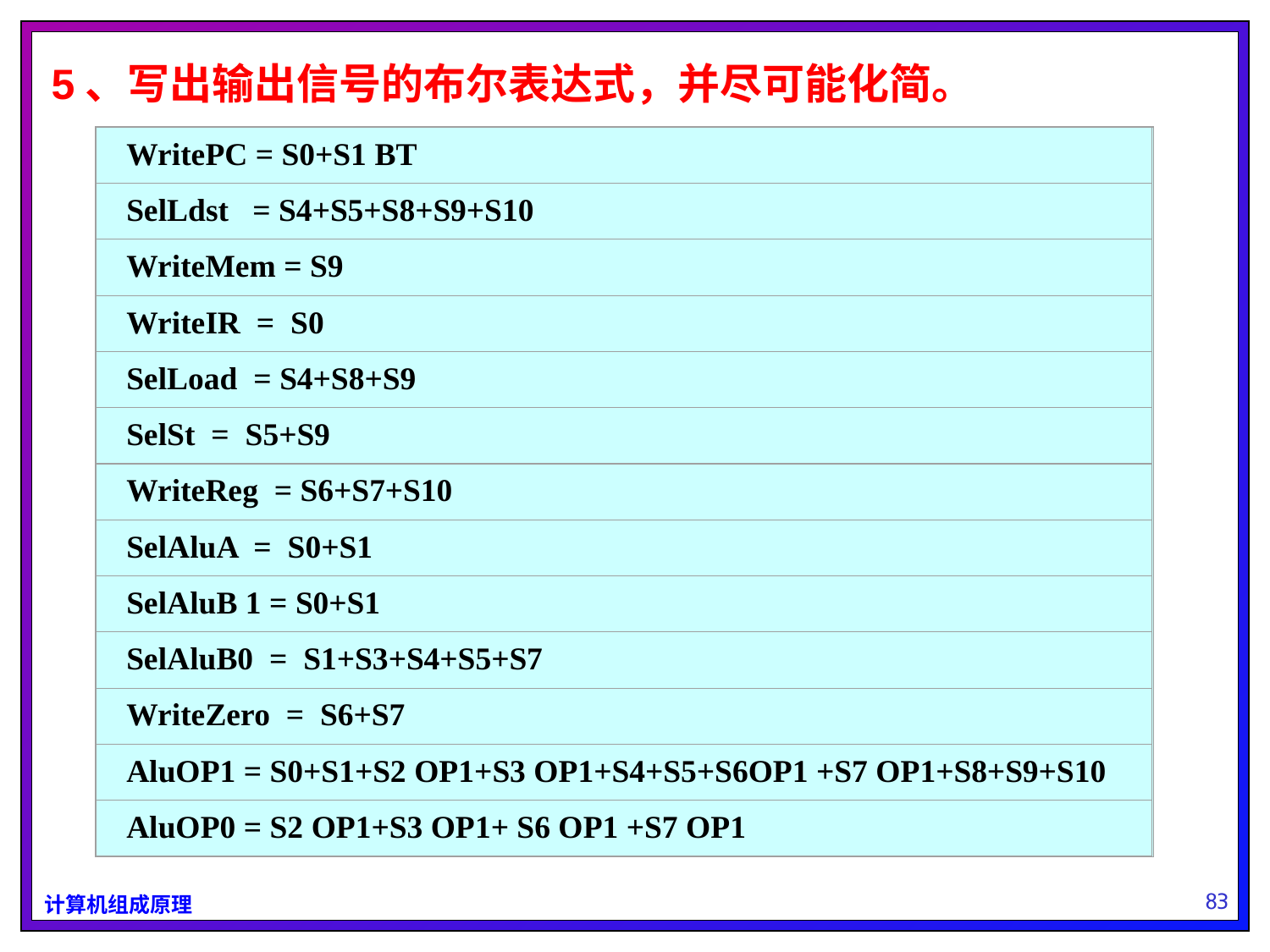

5、写出输出信号的布尔表达式，并尽可能化简。

WritePC = S0+S1 BT

SelLdst   = S4+S5+S8+S9+S10

WriteMem = S9

WriteIR  =  S0

SelLoad  = S4+S8+S9

SelSt  =  S5+S9

WriteReg  = S6+S7+S10

SelAluA  =  S0+S1

SelAluB 1 = S0+S1

SelAluB0  =  S1+S3+S4+S5+S7

WriteZero  =  S6+S7

AluOP1 = S0+S1+S2 OP1+S3 OP1+S4+S5+S6OP1 +S7 OP1+S8+S9+S10

AluOP0 = S2 OP1+S3 OP1+ S6 OP1 +S7 OP1